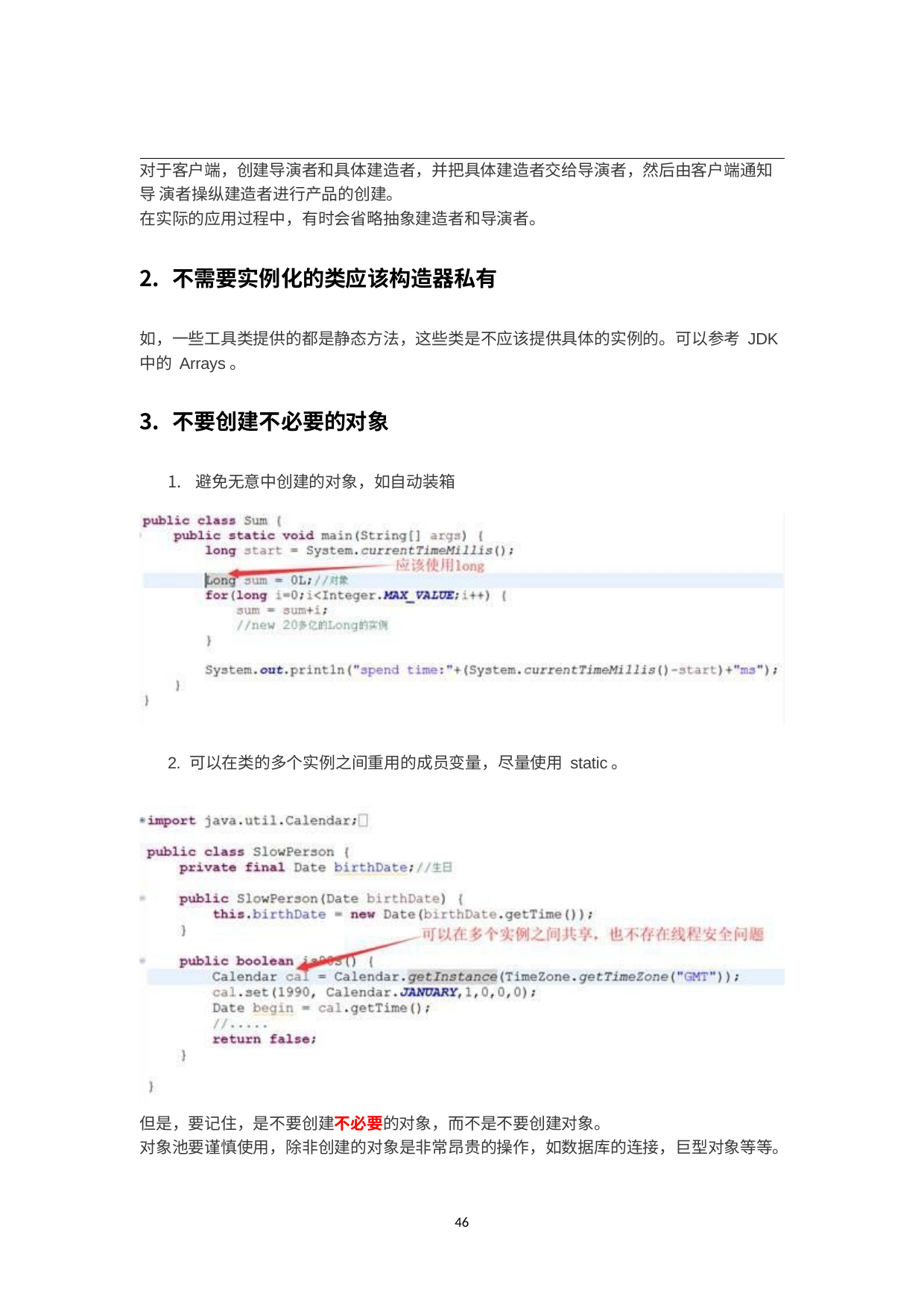

对于客户端，创建导演者和具体建造者，并把具体建造者交给导演者，然后由客户端通知导 演者操纵建造者进行产品的创建。
在实际的应用过程中，有时会省略抽象建造者和导演者。

不需要实例化的类应该构造器私有

如，一些工具类提供的都是静态方法，这些类是不应该提供具体的实例的。可以参考 JDK
中的 Arrays。

不要创建不必要的对象

避免无意中创建的对象，如自动装箱

2. 可以在类的多个实例之间重用的成员变量，尽量使用 static。

但是，要记住，是不要创建不必要的对象，而不是不要创建对象。
对象池要谨慎使用，除非创建的对象是非常昂贵的操作，如数据库的连接，巨型对象等等。
46